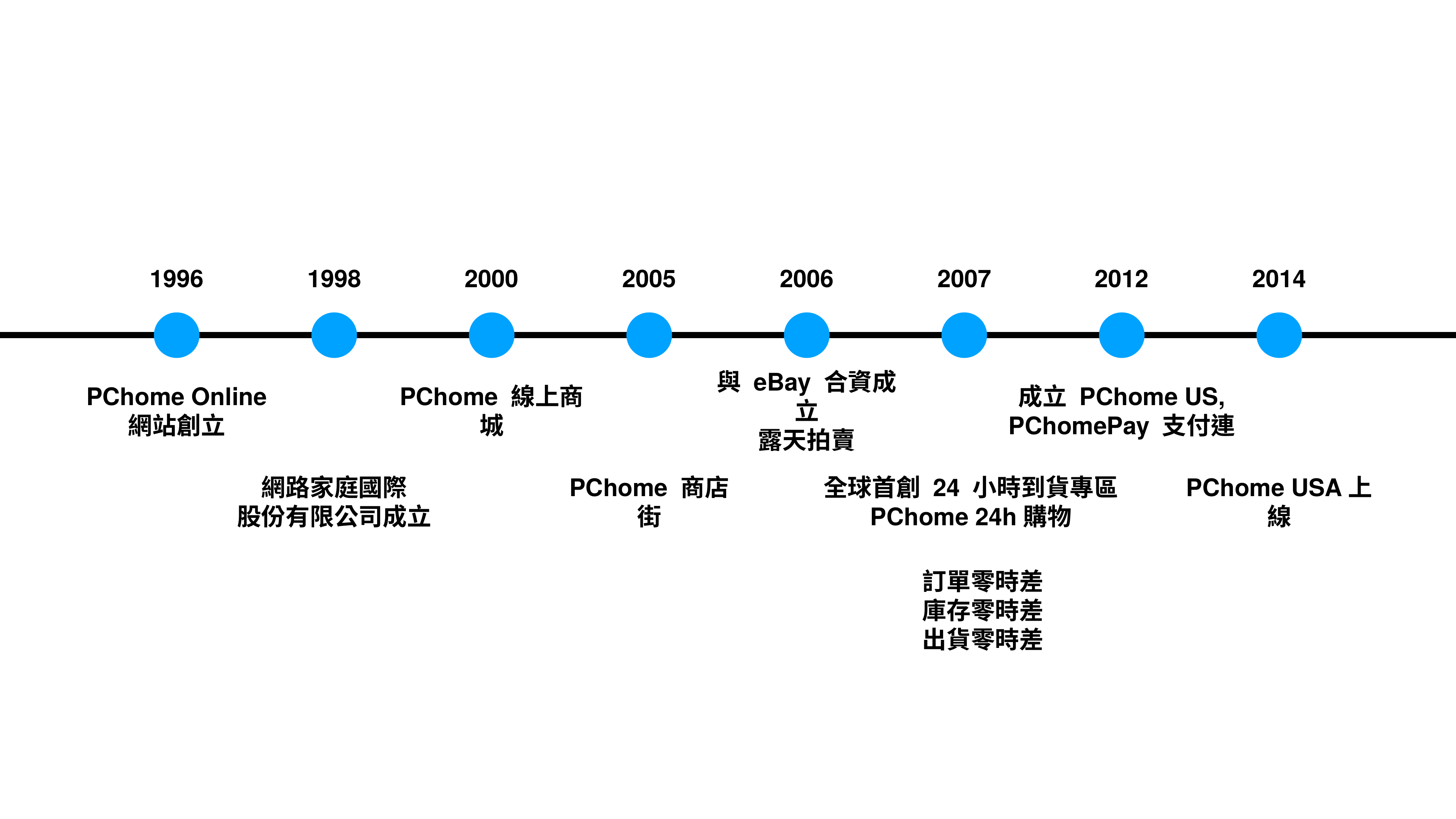

1996
1998
2000
2005
2006
2007
2012
2014

成立 PChome US,
PChomePay 支付連
與 eBay 合資成立
露天拍賣
PChome Online
網站創立
PChome 線上商城
網路家庭國際
股份有限公司成立
全球首創 24 小時到貨專區
PChome 24h購物
PChome 商店街
PChome USA上線
訂單零時差
庫存零時差
出貨零時差